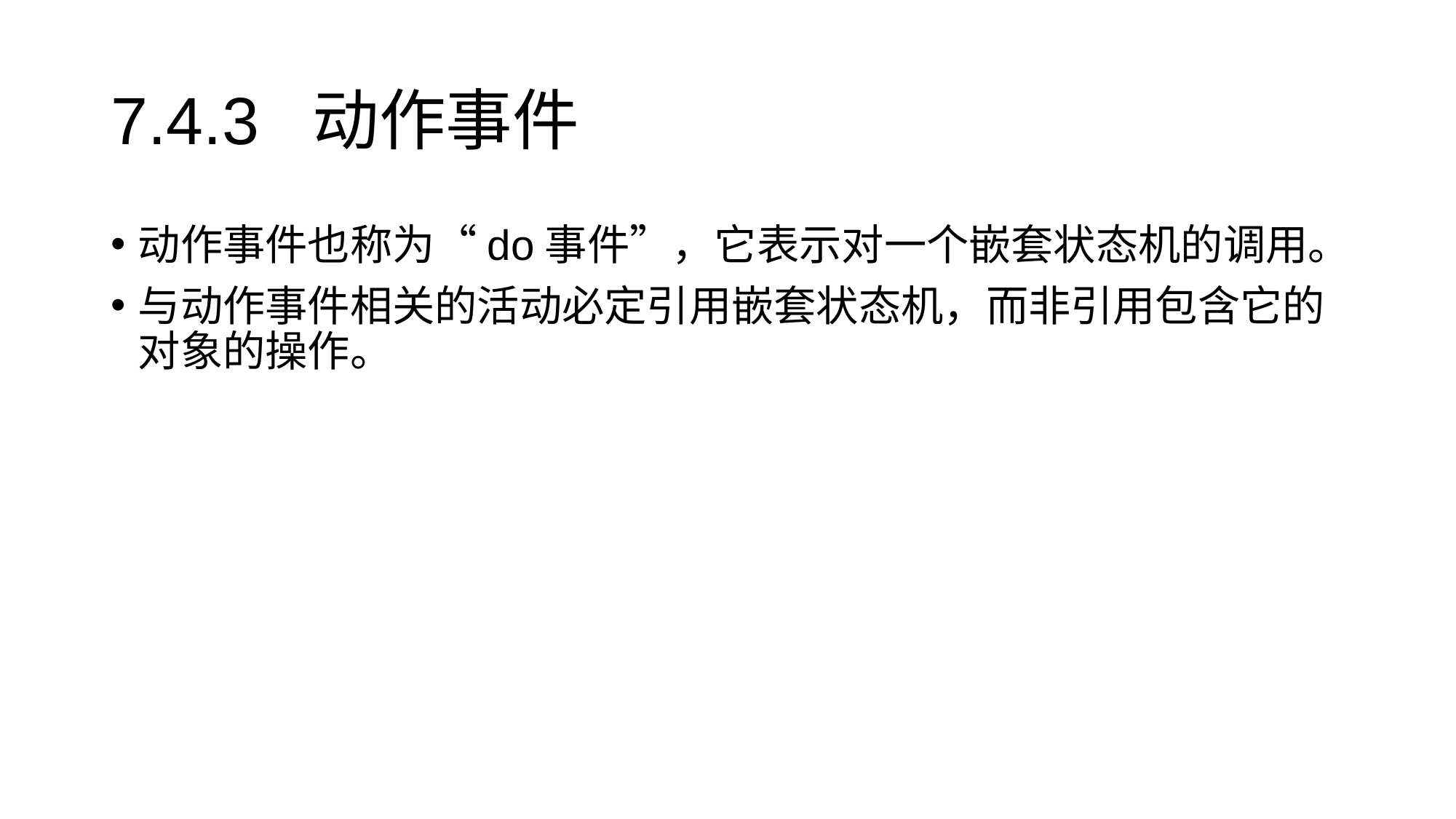

# 7.4.3  动作事件
动作事件也称为“do事件”，它表示对一个嵌套状态机的调用。
与动作事件相关的活动必定引用嵌套状态机，而非引用包含它的对象的操作。